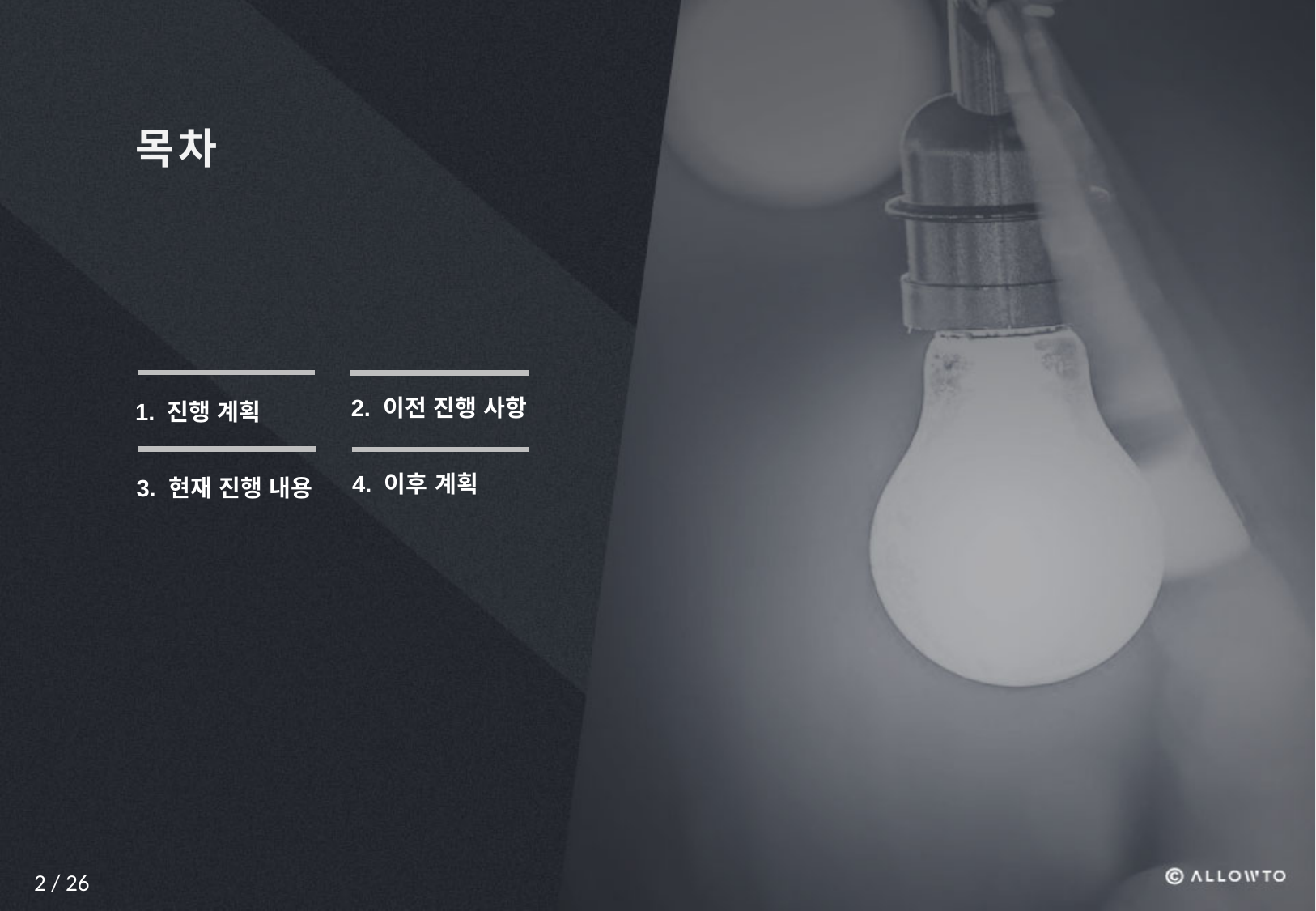

목차
2. 이전 진행 사항
1. 진행 계획
4. 이후 계획
3. 현재 진행 내용
2 / 26